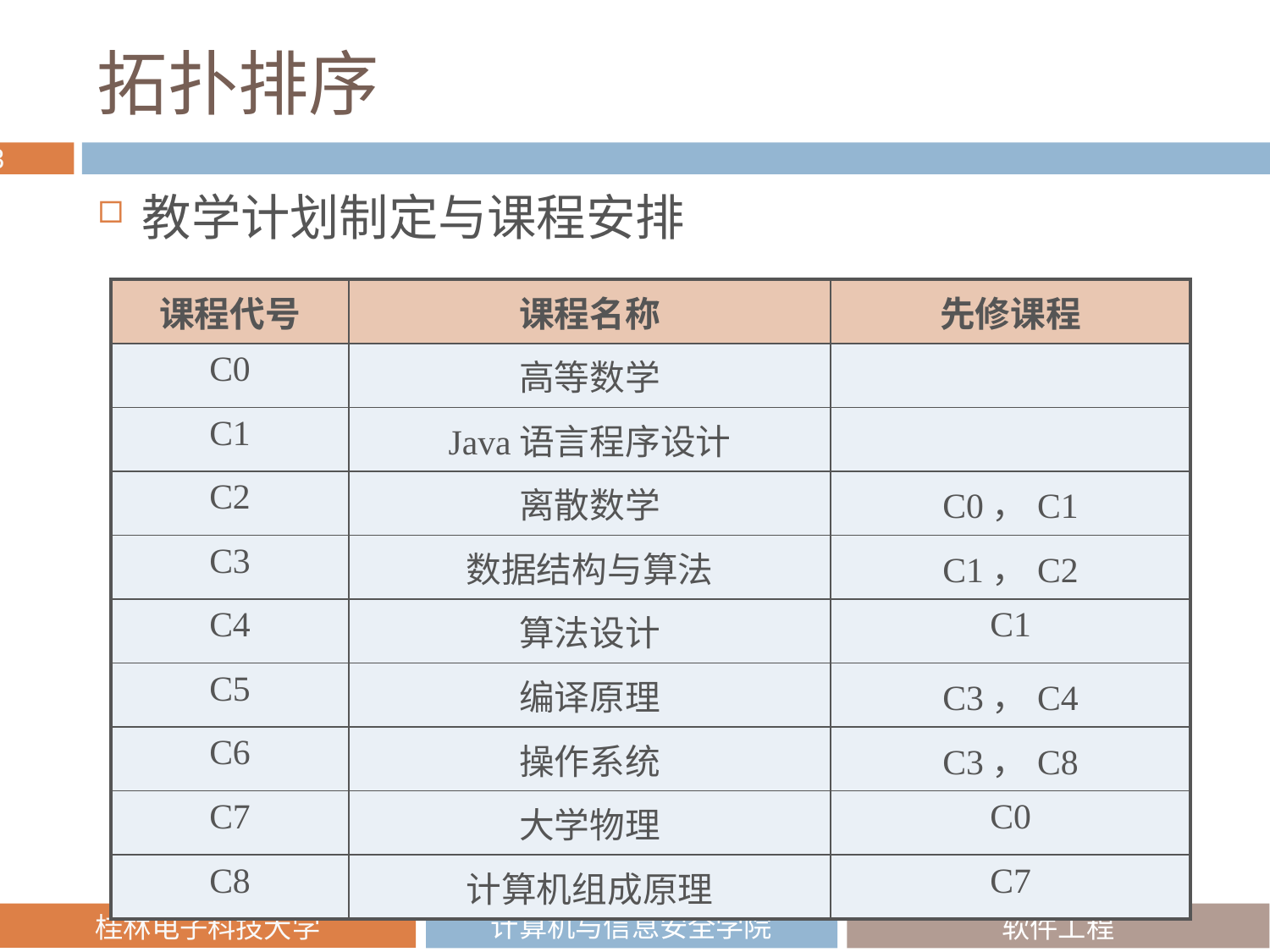

# 拓扑排序
教学计划制定与课程安排
| 课程代号 | 课程名称 | 先修课程 |
| --- | --- | --- |
| C0 | 高等数学 |  |
| C1 | Java语言程序设计 |  |
| C2 | 离散数学 | C0，C1 |
| C3 | 数据结构与算法 | C1，C2 |
| C4 | 算法设计 | C1 |
| C5 | 编译原理 | C3，C4 |
| C6 | 操作系统 | C3，C8 |
| C7 | 大学物理 | C0 |
| C8 | 计算机组成原理 | C7 |